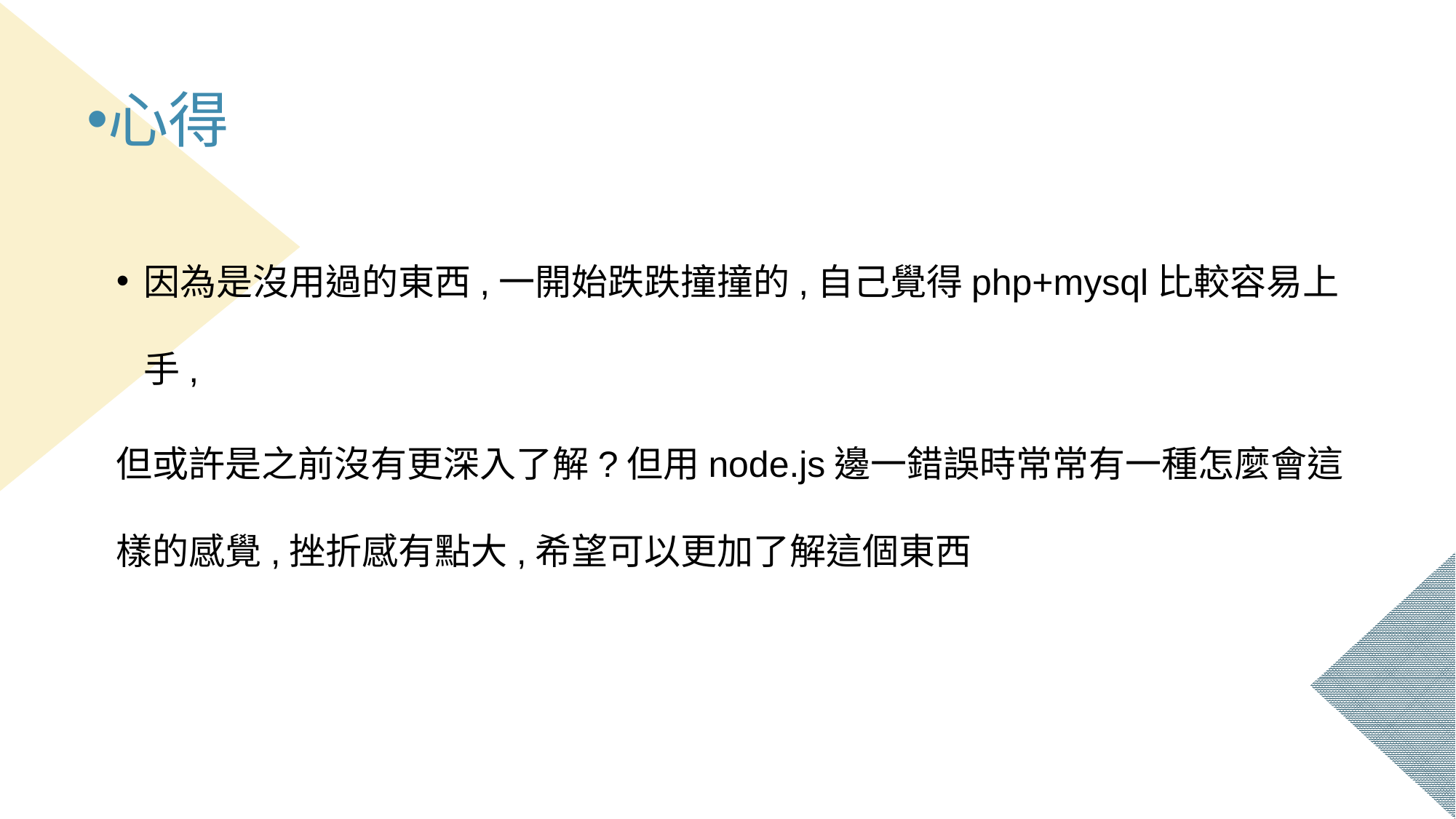

心得

因為是沒用過的東西,一開始跌跌撞撞的,自己覺得php+mysql比較容易上手,
但或許是之前沒有更深入了解?但用node.js邊一錯誤時常常有一種怎麼會這樣的感覺,挫折感有點大,希望可以更加了解這個東西